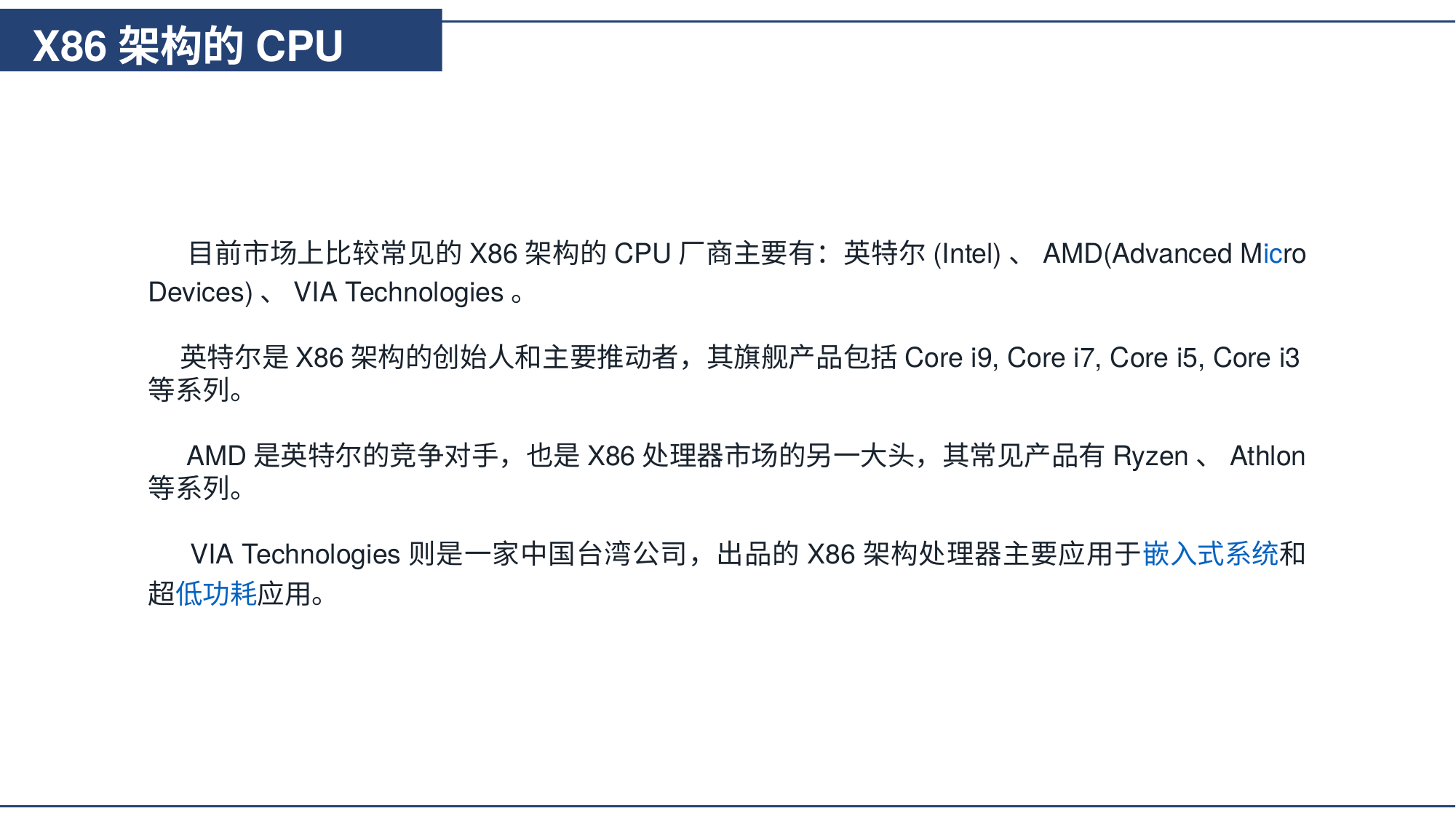

X86架构的CPU
     目前市场上比较常见的X86架构的CPU厂商主要有：英特尔(Intel)、AMD(Advanced Micro Devices)、VIA Technologies。

    英特尔是X86架构的创始人和主要推动者，其旗舰产品包括Core i9, Core i7, Core i5, Core i3等系列。

     AMD是英特尔的竞争对手，也是X86处理器市场的另一大头，其常见产品有Ryzen、Athlon等系列。

     VIA Technologies则是一家中国台湾公司，出品的X86架构处理器主要应用于嵌入式系统和超低功耗应用。